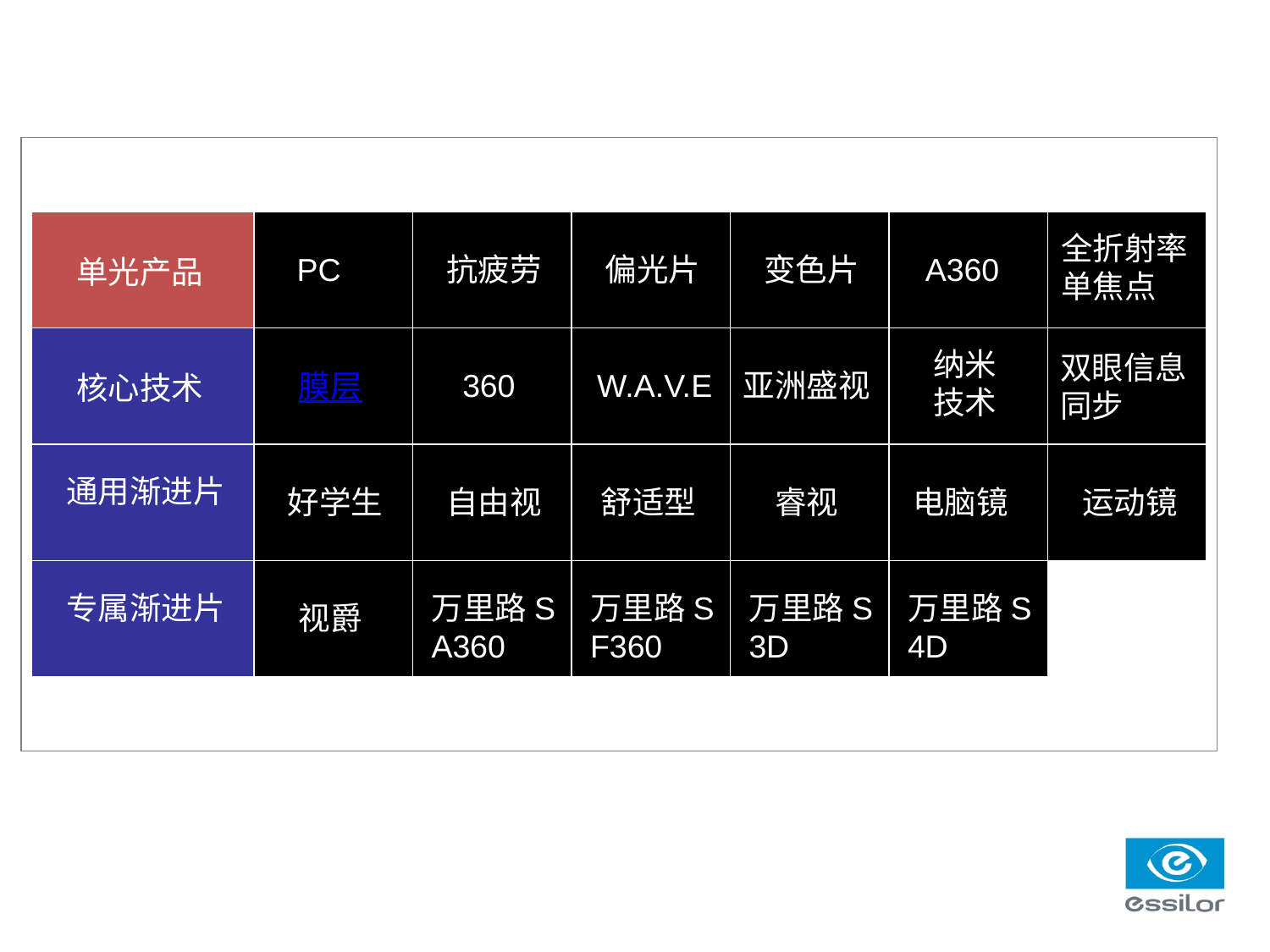

全折射率
单焦点
PC
抗疲劳
偏光片
变色片
A360
单光产品

双眼信息
同步
纳米技术
膜层
360
W.A.V.E
亚洲盛视
核心技术

通用渐进片
好学生
自由视
舒适型
睿视
电脑镜
运动镜

专属渐进片
万里路S
A360
万里路S
F360
万里路S
3D
万里路S
4D
视爵
视爵